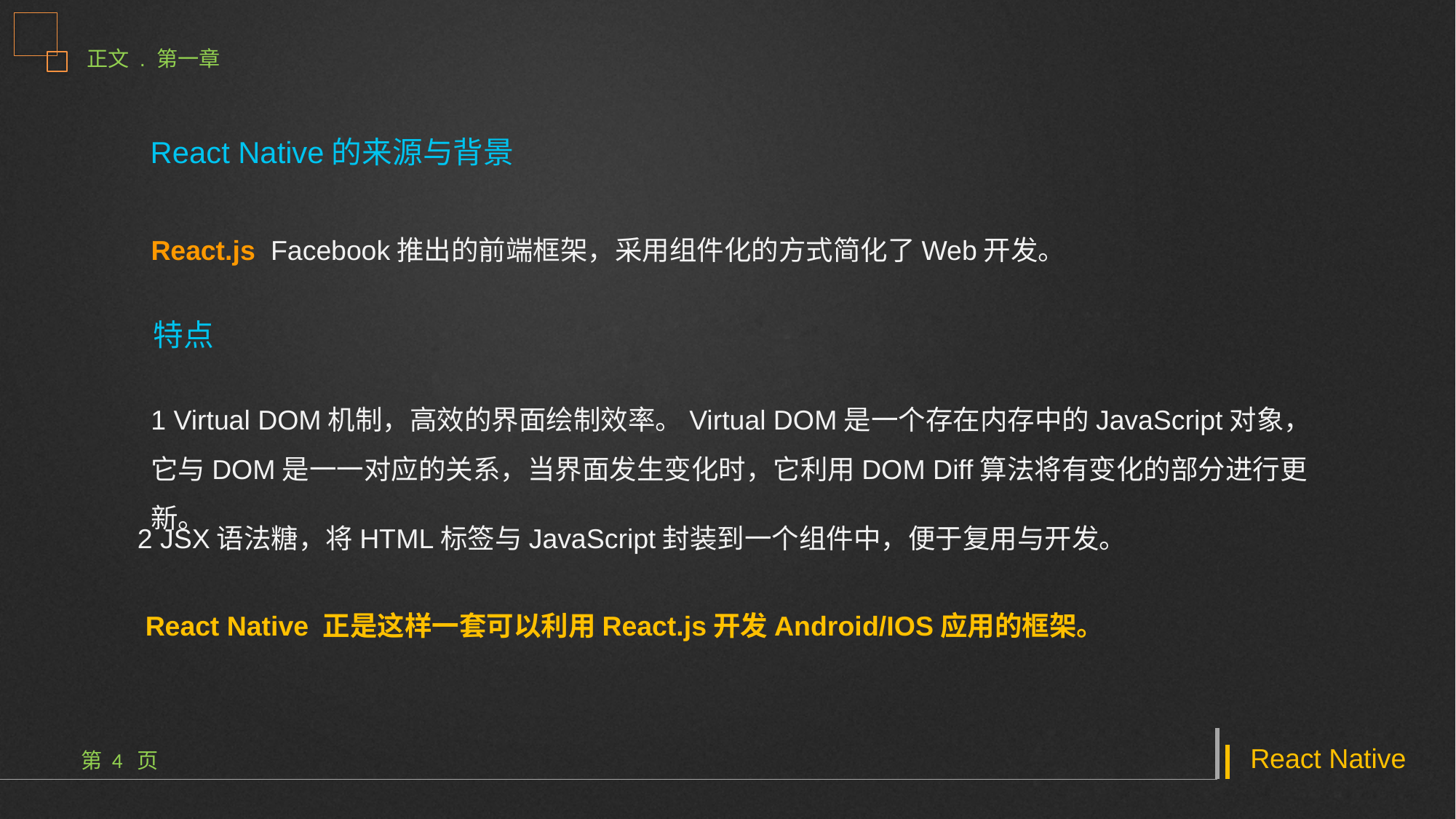

React Native的来源与背景
React.js  Facebook推出的前端框架，采用组件化的方式简化了Web开发。

特点
1 Virtual DOM机制，高效的界面绘制效率。Virtual DOM是一个存在内存中的JavaScript对象，它与DOM是一一对应的关系，当界面发生变化时，它利用DOM Diff算法将有变化的部分进行更新。
2 JSX语法糖，将HTML标签与JavaScript封装到一个组件中，便于复用与开发。
React Native 正是这样一套可以利用React.js开发Android/IOS应用的框架。